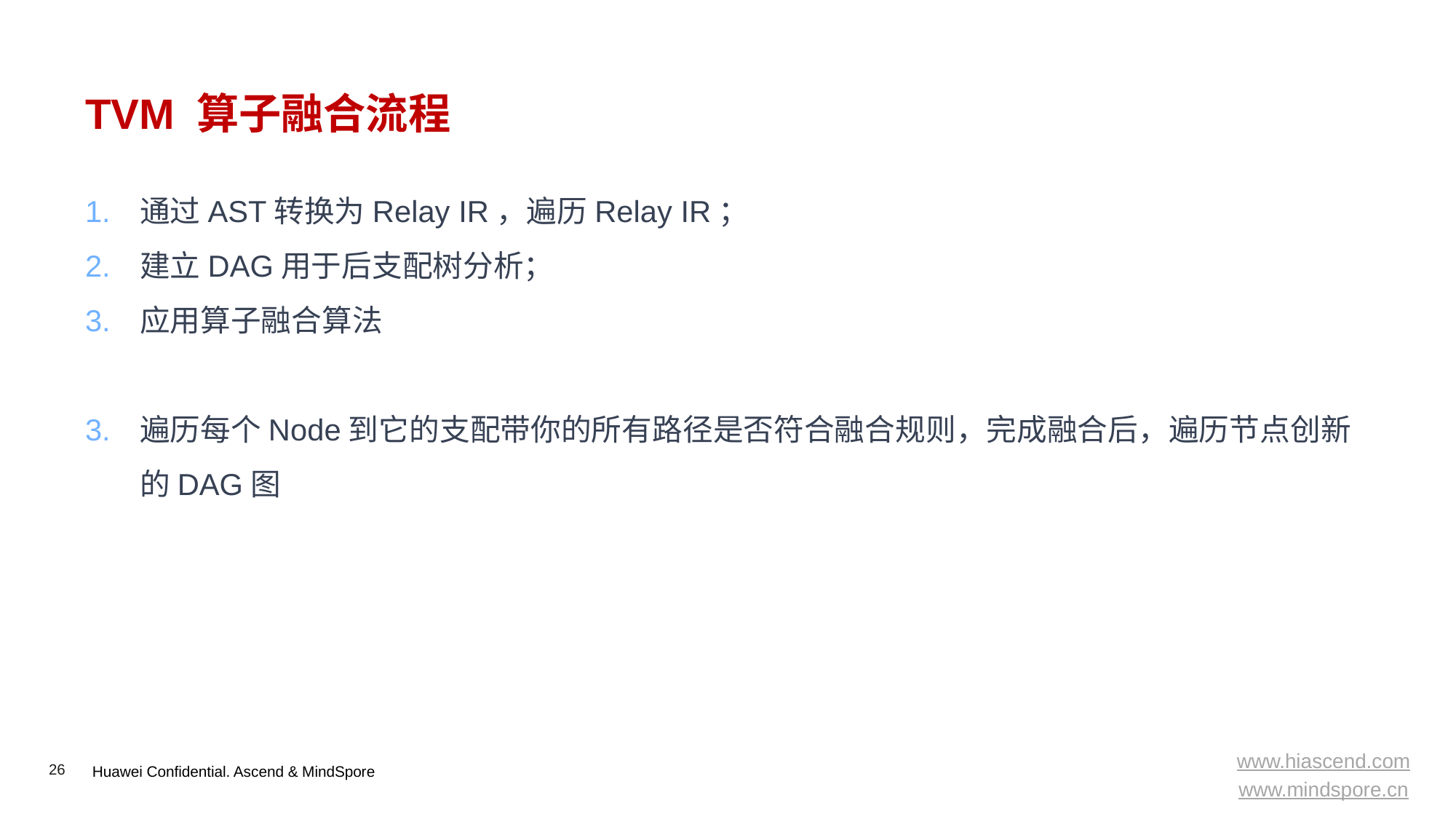

# TVM 算子融合流程
通过AST转换为Relay IR，遍历Relay IR；
建立DAG用于后支配树分析；
应用算子融合算法

遍历每个Node到它的支配带你的所有路径是否符合融合规则，完成融合后，遍历节点创新的DAG图